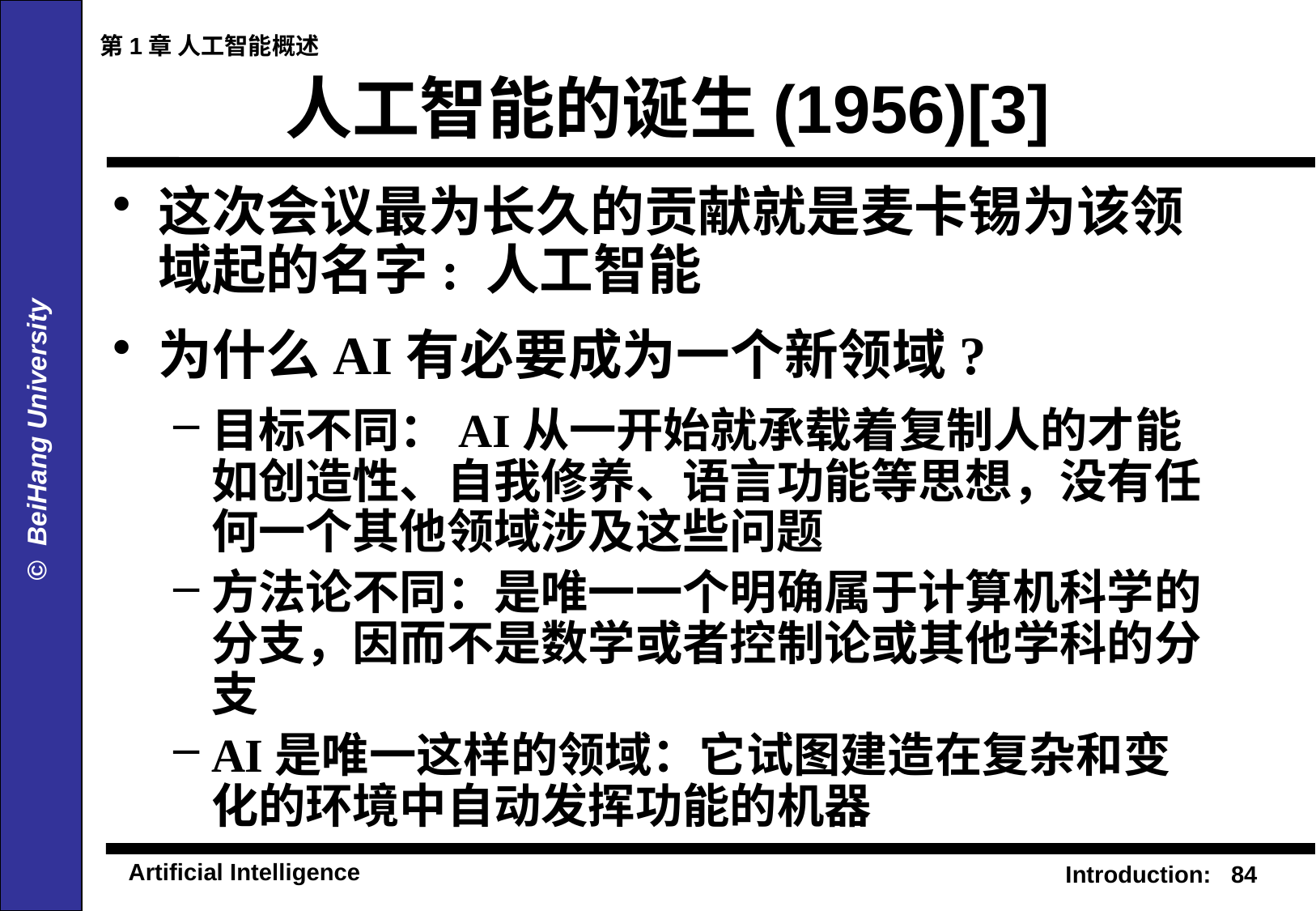

第1章 人工智能概述
# 人工智能的诞生(1956)[3]
这次会议最为长久的贡献就是麦卡锡为该领域起的名字: 人工智能
为什么AI有必要成为一个新领域?
目标不同：AI从一开始就承载着复制人的才能如创造性、自我修养、语言功能等思想，没有任何一个其他领域涉及这些问题
方法论不同：是唯一一个明确属于计算机科学的分支，因而不是数学或者控制论或其他学科的分支
AI是唯一这样的领域：它试图建造在复杂和变化的环境中自动发挥功能的机器